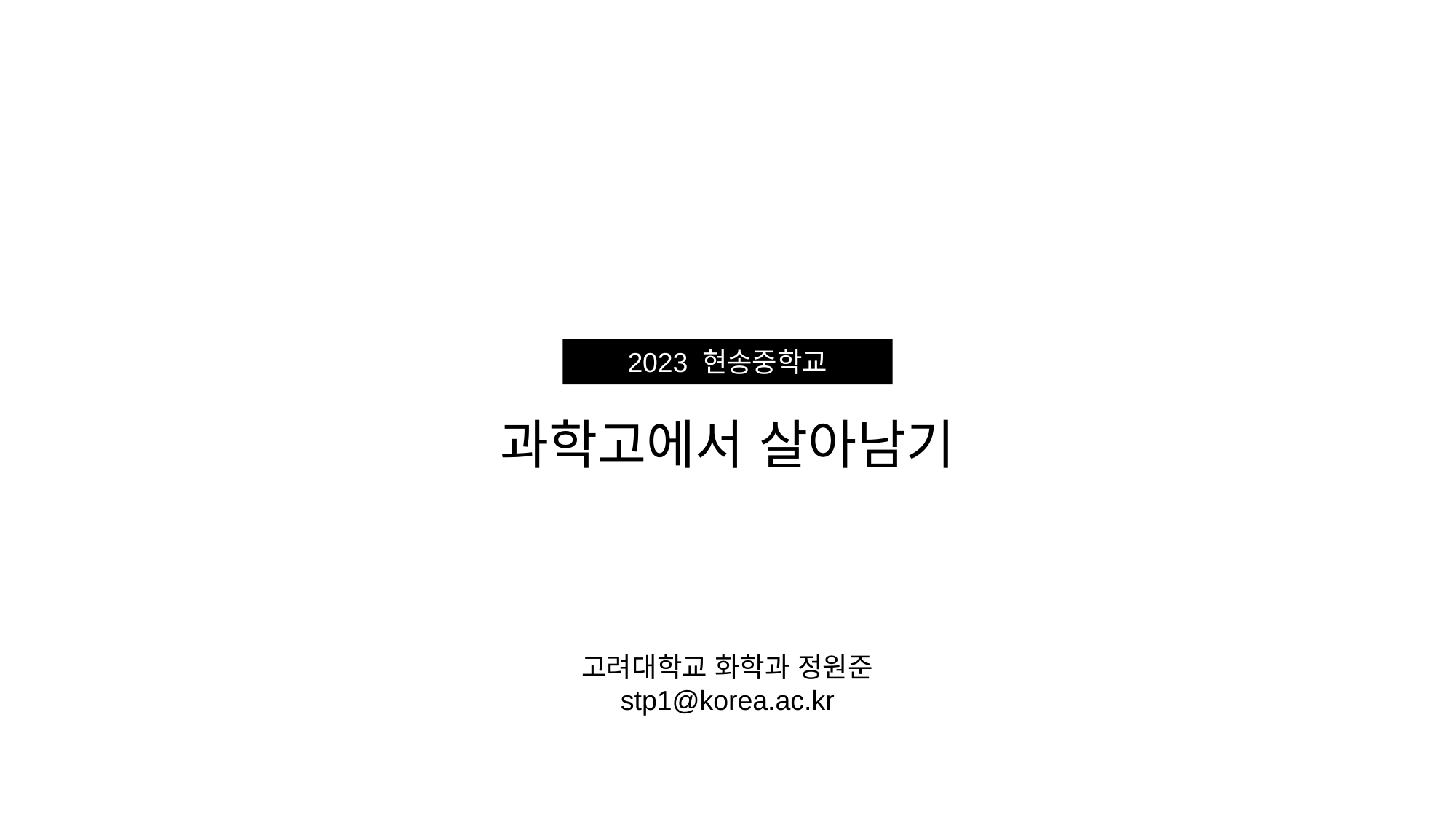

2023 현송중학교
과학고에서 살아남기
고려대학교 화학과 정원준
stp1@korea.ac.kr